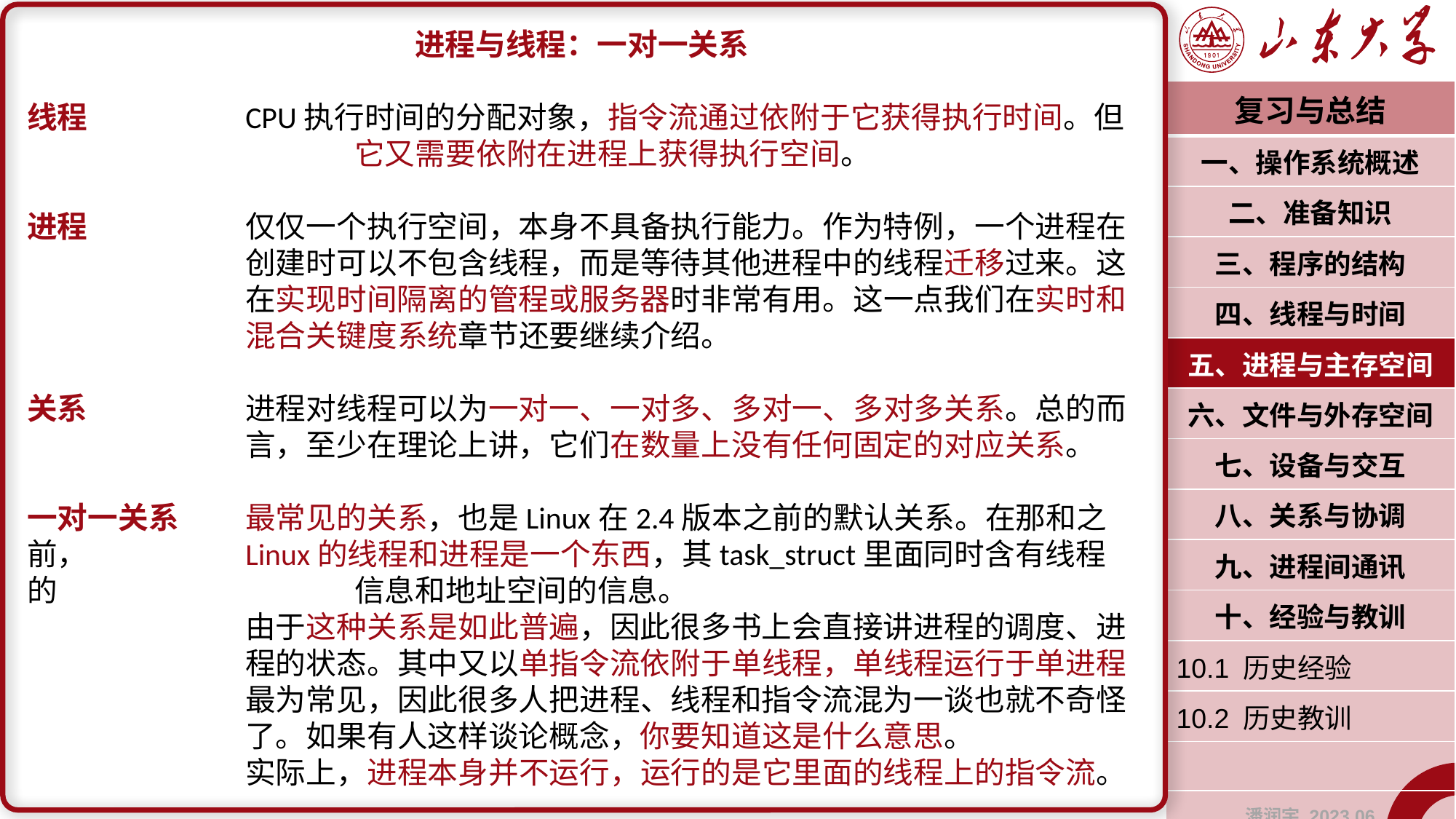

进程与线程：一对一关系

线程		CPU执行时间的分配对象，指令流通过依附于它获得执行时间。但			它又需要依附在进程上获得执行空间。

进程		仅仅一个执行空间，本身不具备执行能力。作为特例，一个进程在		创建时可以不包含线程，而是等待其他进程中的线程迁移过来。这		在实现时间隔离的管程或服务器时非常有用。这一点我们在实时和		混合关键度系统章节还要继续介绍。

关系		进程对线程可以为一对一、一对多、多对一、多对多关系。总的而		言，至少在理论上讲，它们在数量上没有任何固定的对应关系。

一对一关系	最常见的关系，也是Linux在2.4版本之前的默认关系。在那和之前，		Linux的线程和进程是一个东西，其task_struct里面同时含有线程的			信息和地址空间的信息。
		由于这种关系是如此普遍，因此很多书上会直接讲进程的调度、进		程的状态。其中又以单指令流依附于单线程，单线程运行于单进程		最为常见，因此很多人把进程、线程和指令流混为一谈也就不奇怪		了。如果有人这样谈论概念，你要知道这是什么意思。
		实际上，进程本身并不运行，运行的是它里面的线程上的指令流。
| 复习与总结 |
| --- |
| 一、操作系统概述 |
| 二、准备知识 |
| 三、程序的结构 |
| 四、线程与时间 |
| 五、进程与主存空间 |
| 六、文件与外存空间 |
| 七、设备与交互 |
| 八、关系与协调 |
| 九、进程间通讯 |
| 十、经验与教训 |
| 10.1 历史经验 |
| 10.2 历史教训 |
|  |
| 潘润宇 2023.06 |